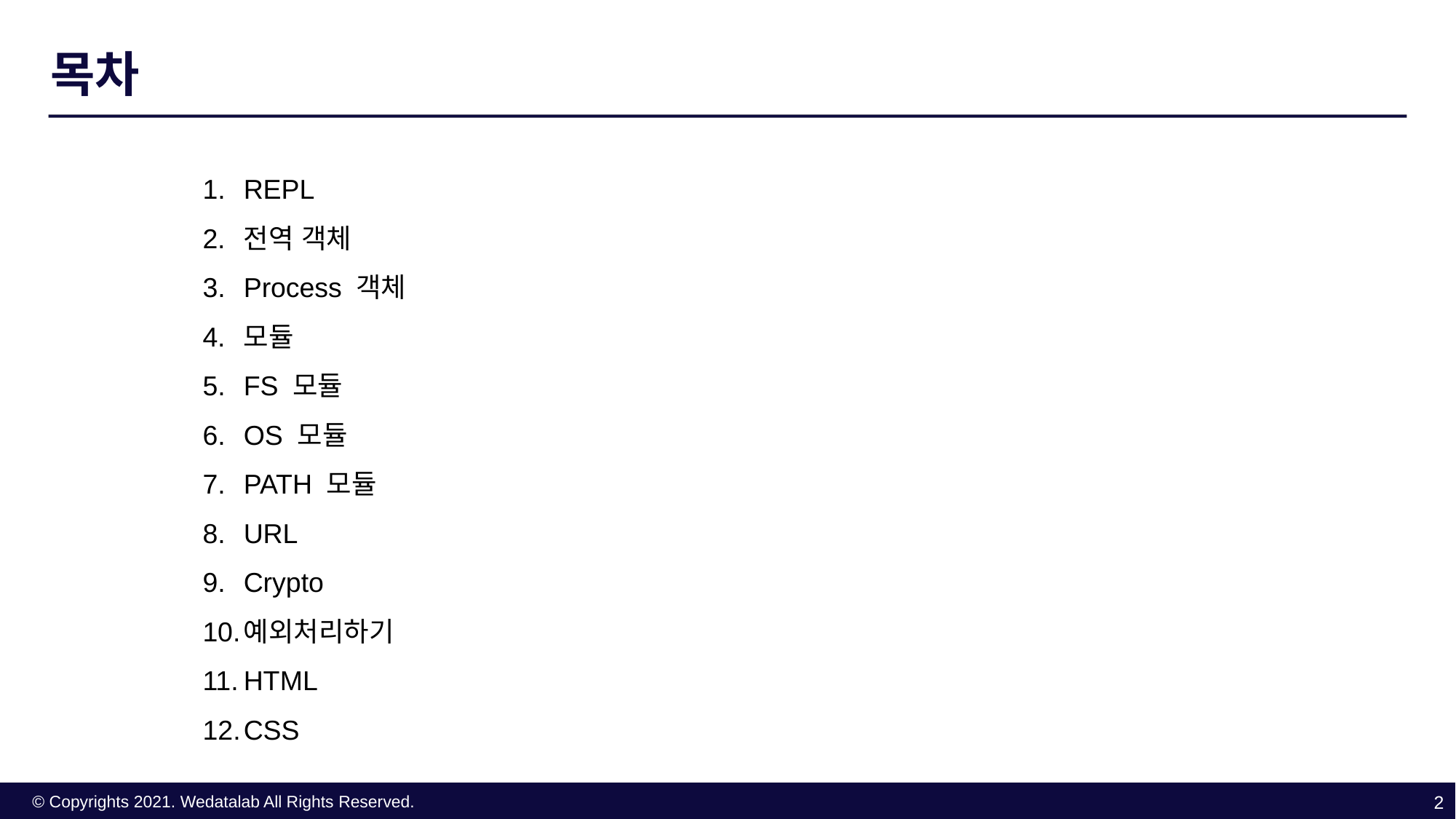

목차

REPL
전역 객체
Process 객체
모듈
FS 모듈
OS 모듈
PATH 모듈
URL
Crypto
예외처리하기
HTML
CSS
2
© Copyrights 2021. Wedatalab All Rights Reserved.